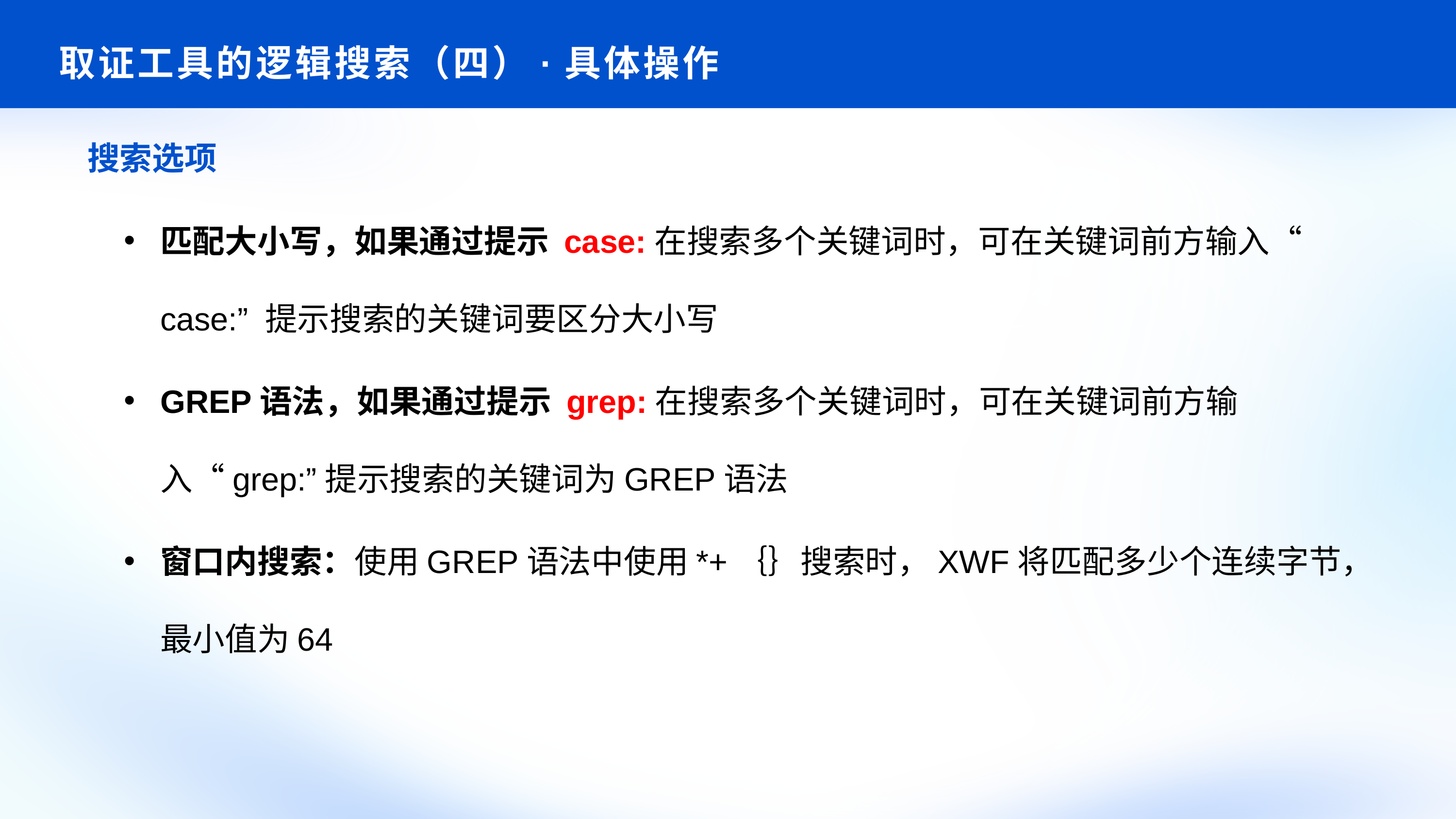

# 取证工具的逻辑搜索（四）·具体操作
搜索选项
匹配大小写，如果通过提示 case:在搜索多个关键词时，可在关键词前方输入“ case:” 提示搜索的关键词要区分大小写
GREP语法，如果通过提示 grep:在搜索多个关键词时，可在关键词前方输入“grep:”提示搜索的关键词为GREP语法
窗口内搜索：使用GREP语法中使用*+｛｝搜索时，XWF将匹配多少个连续字节，最小值为64